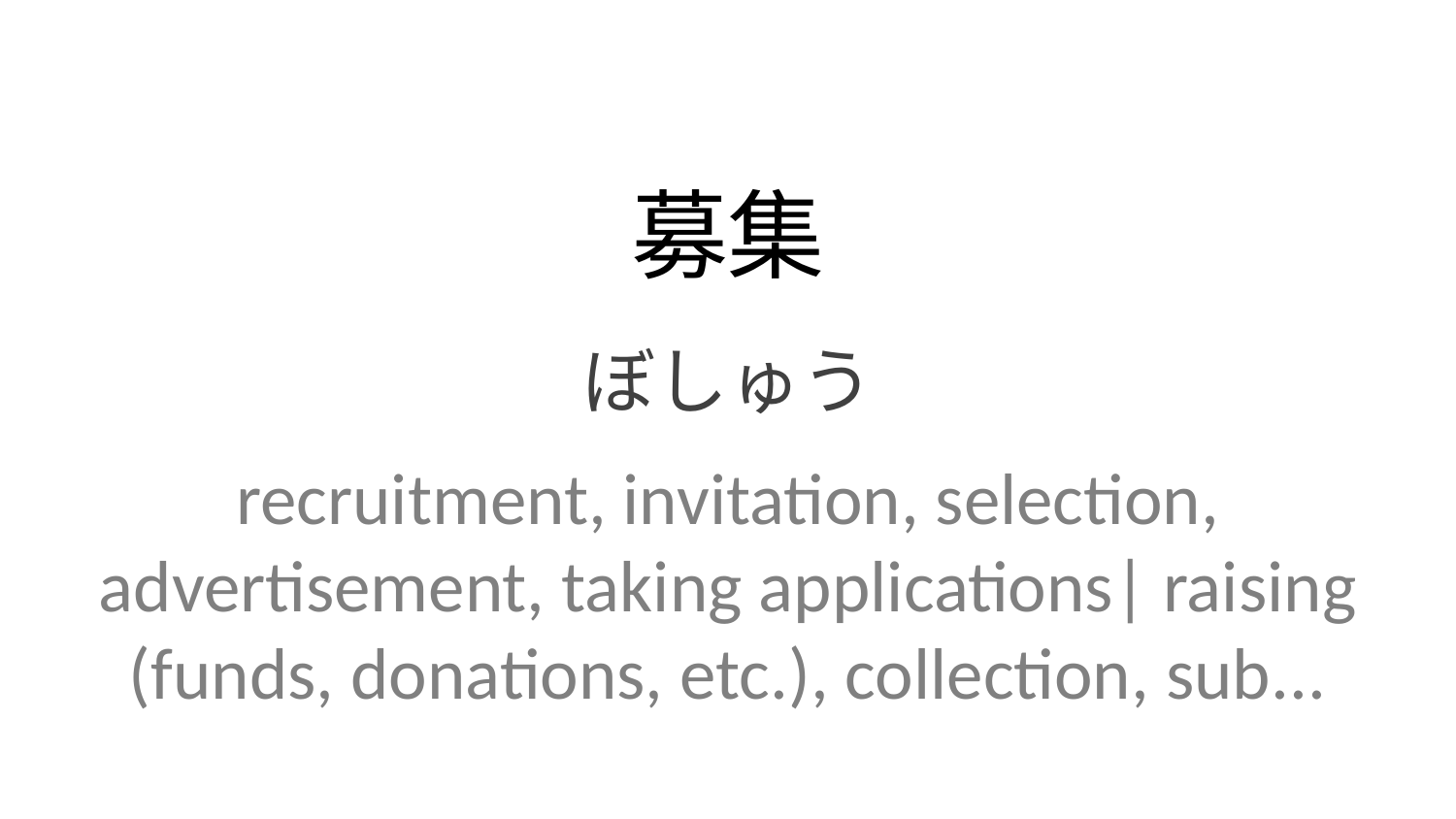

募集

ぼしゅう
recruitment, invitation, selection, advertisement, taking applications| raising (funds, donations, etc.), collection, sub...